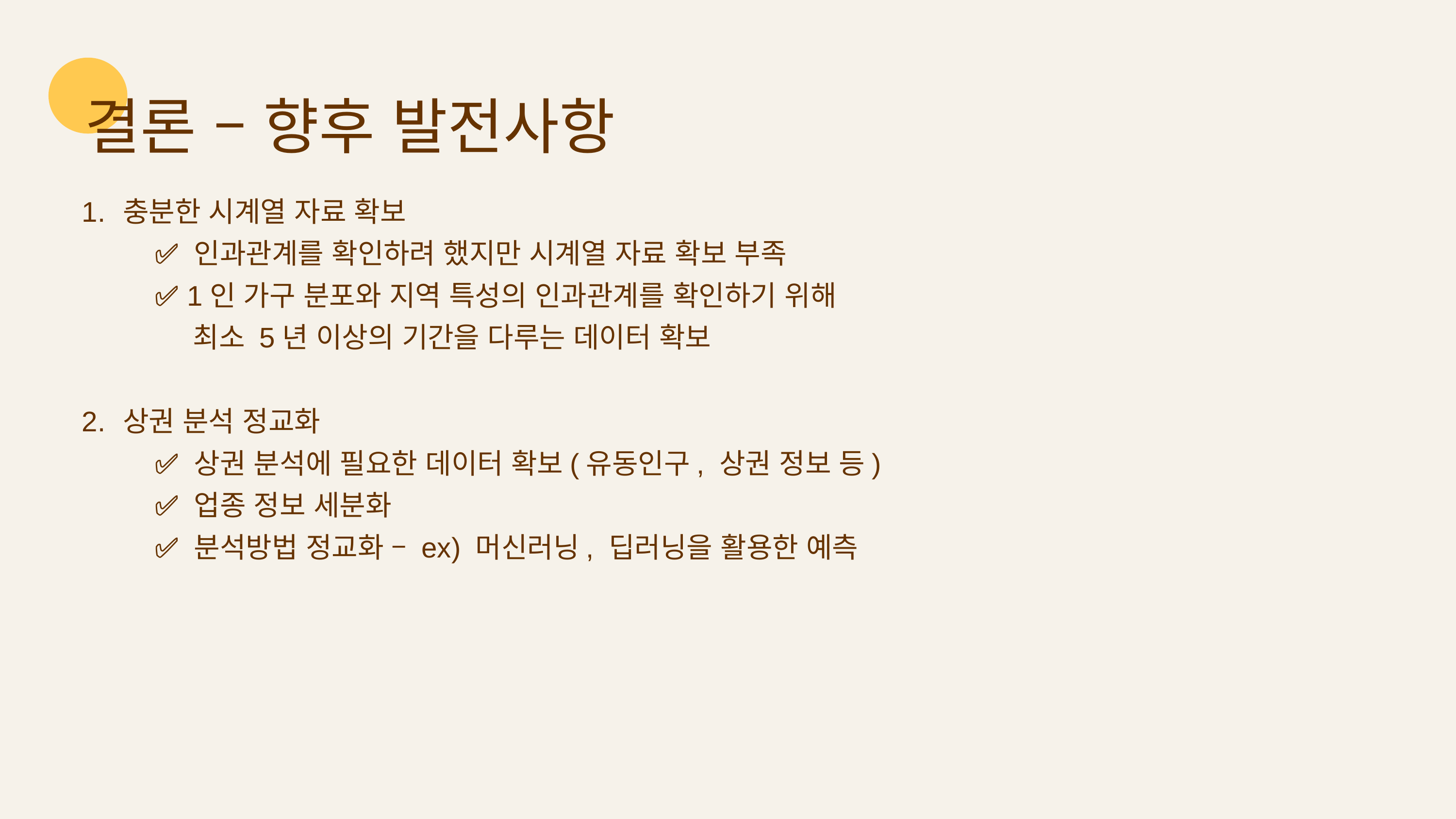

결론 – 향후 발전사항
충분한 시계열 자료 확보
	✅ 인과관계를 확인하려 했지만 시계열 자료 확보 부족
	✅ 1인 가구 분포와 지역 특성의 인과관계를 확인하기 위해
	    최소 5년 이상의 기간을 다루는 데이터 확보

상권 분석 정교화
 	✅ 상권 분석에 필요한 데이터 확보(유동인구, 상권 정보 등)
	✅ 업종 정보 세분화
	✅ 분석방법 정교화 – ex) 머신러닝, 딥러닝을 활용한 예측